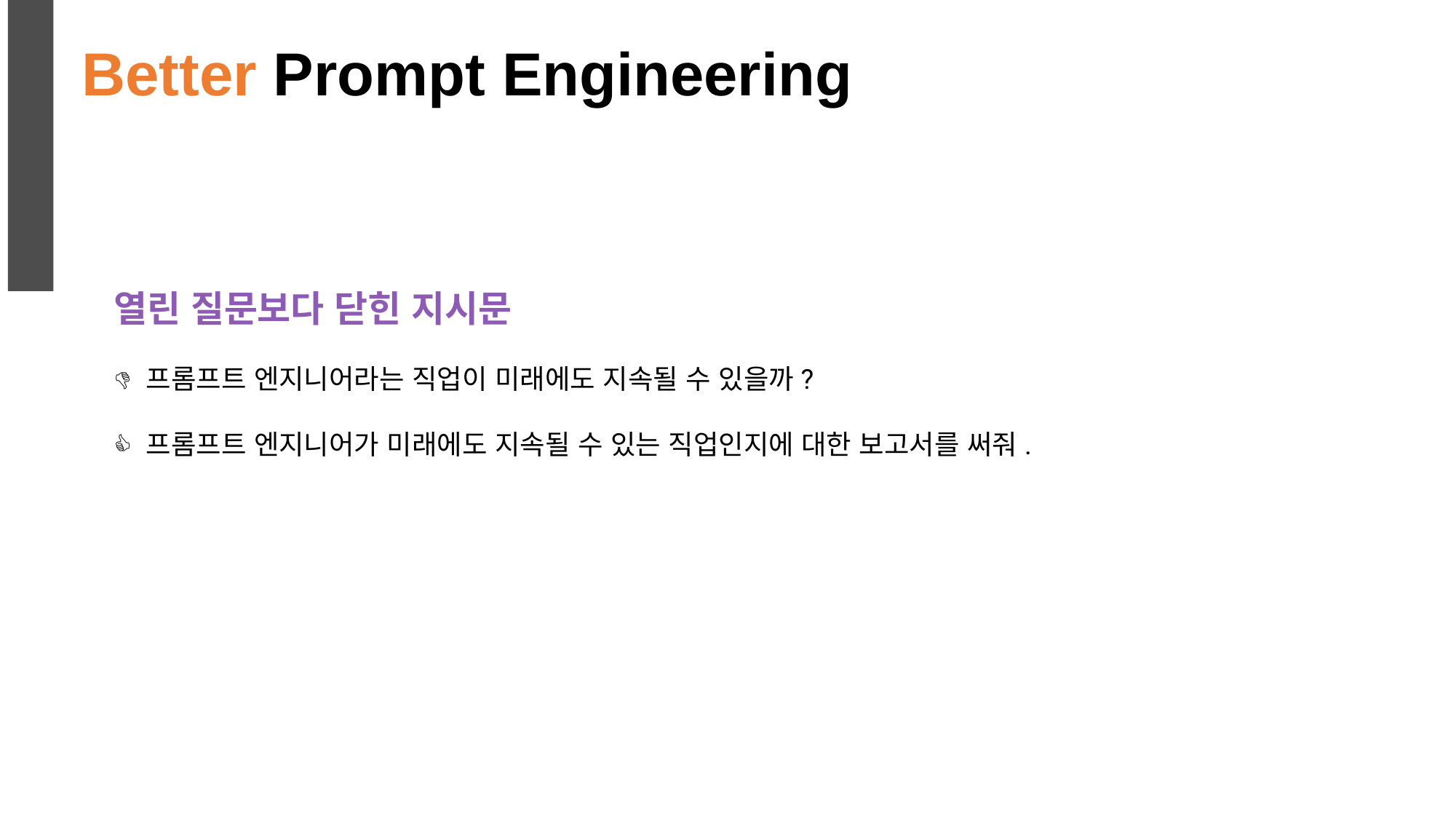

Better Prompt Engineering
열린 질문보다 닫힌 지시문

👎 프롬프트 엔지니어라는 직업이 미래에도 지속될 수 있을까?

👍 프롬프트 엔지니어가 미래에도 지속될 수 있는 직업인지에 대한 보고서를 써줘.